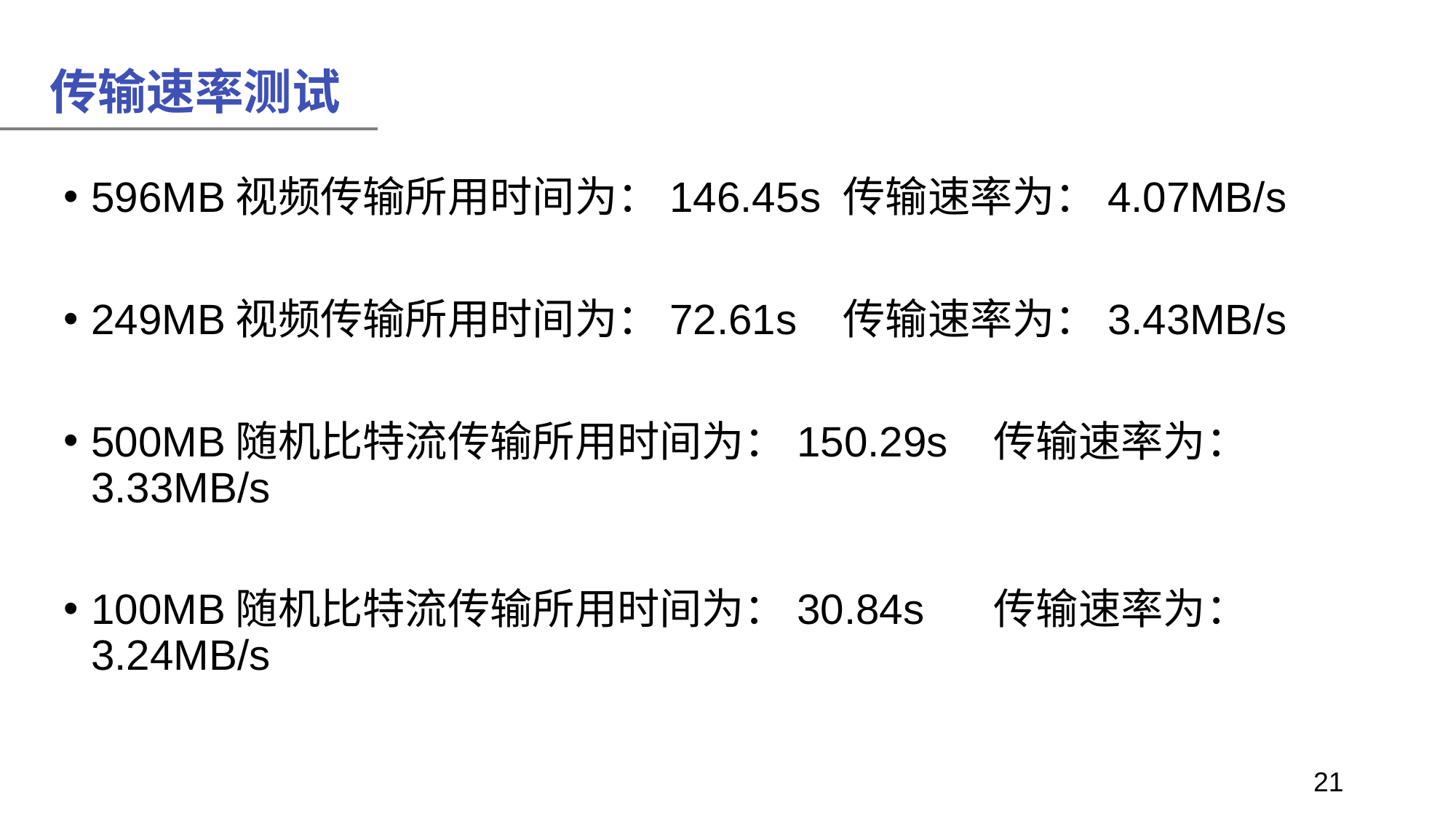

传输速率测试
596MB视频传输所用时间为：146.45s 传输速率为：4.07MB/s

249MB视频传输所用时间为：72.61s   传输速率为：3.43MB/s

500MB随机比特流传输所用时间为：150.29s   传输速率为：3.33MB/s

100MB随机比特流传输所用时间为：30.84s     传输速率为：3.24MB/s
                                    21